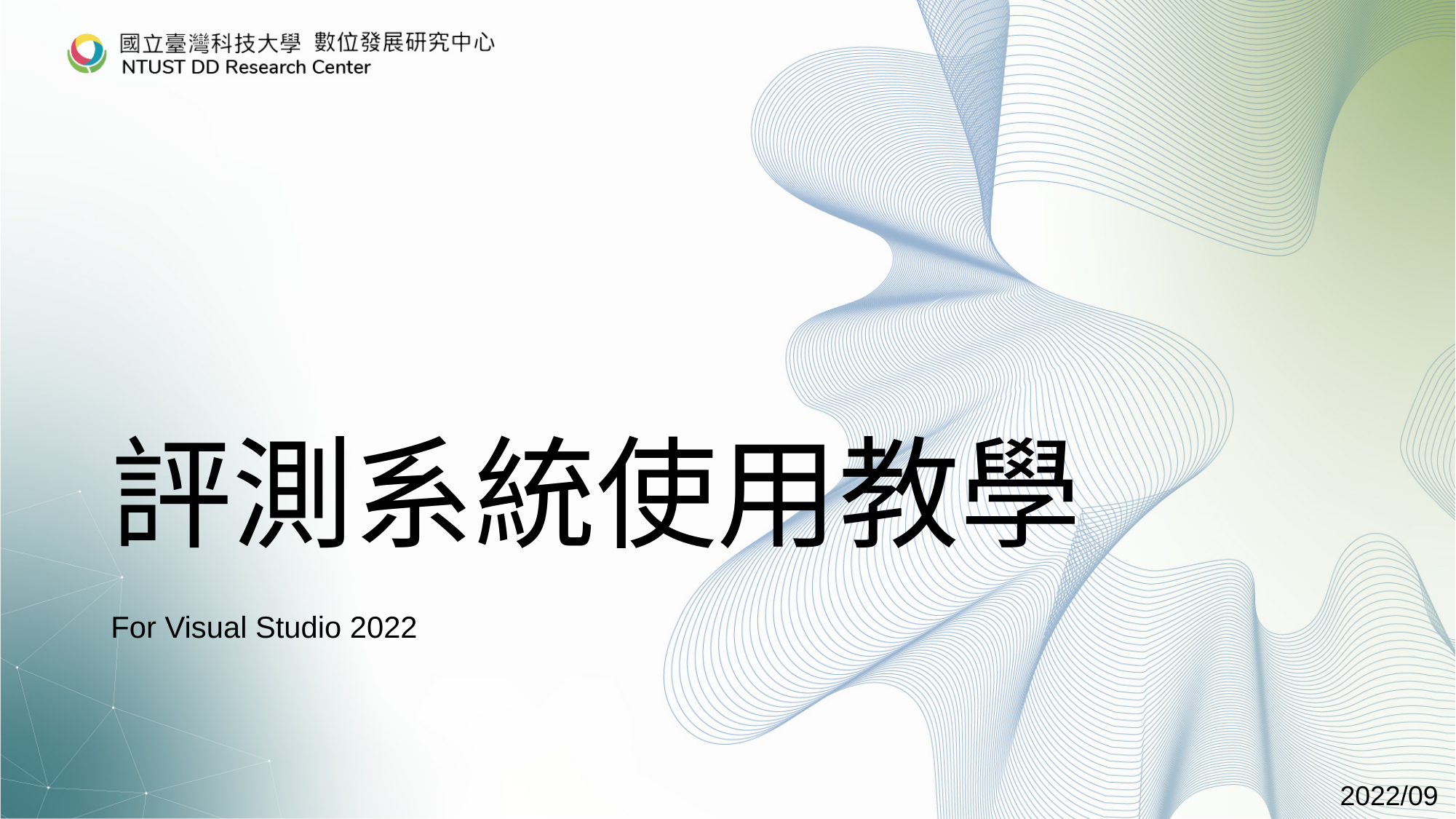

# 評測系統使用教學
For Visual Studio 2022
2022/09